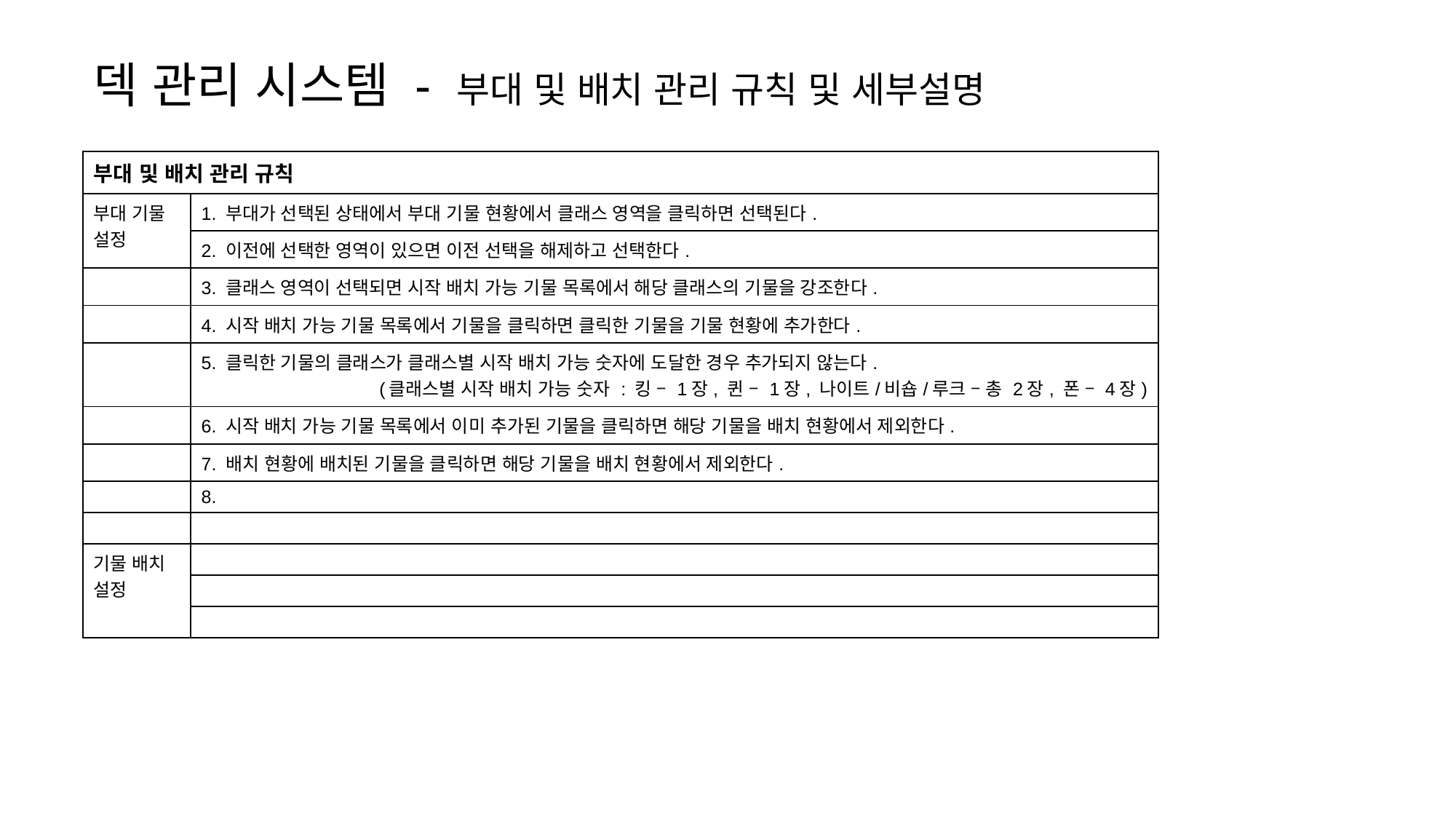

덱 관리 시스템 - 부대 및 배치 관리 규칙 및 세부설명
| 부대 및 배치 관리 규칙 | 부대 및 배치 관리 규칙 |
| --- | --- |
| 부대 기물 설정 | 1. 부대가 선택된 상태에서 부대 기물 현황에서 클래스 영역을 클릭하면 선택된다. |
|  | 2. 이전에 선택한 영역이 있으면 이전 선택을 해제하고 선택한다. |
|  | 3. 클래스 영역이 선택되면 시작 배치 가능 기물 목록에서 해당 클래스의 기물을 강조한다. |
|  | 4. 시작 배치 가능 기물 목록에서 기물을 클릭하면 클릭한 기물을 기물 현황에 추가한다. |
|  | 5. 클릭한 기물의 클래스가 클래스별 시작 배치 가능 숫자에 도달한 경우 추가되지 않는다. (클래스별 시작 배치 가능 숫자 : 킹 – 1장, 퀸 – 1장, 나이트/비숍/루크 – 총 2장, 폰 – 4장) |
|  | 6. 시작 배치 가능 기물 목록에서 이미 추가된 기물을 클릭하면 해당 기물을 배치 현황에서 제외한다. |
|  | 7. 배치 현황에 배치된 기물을 클릭하면 해당 기물을 배치 현황에서 제외한다. |
|  | 8. |
|  |  |
| 기물 배치 설정 |  |
|  |  |
|  |  |